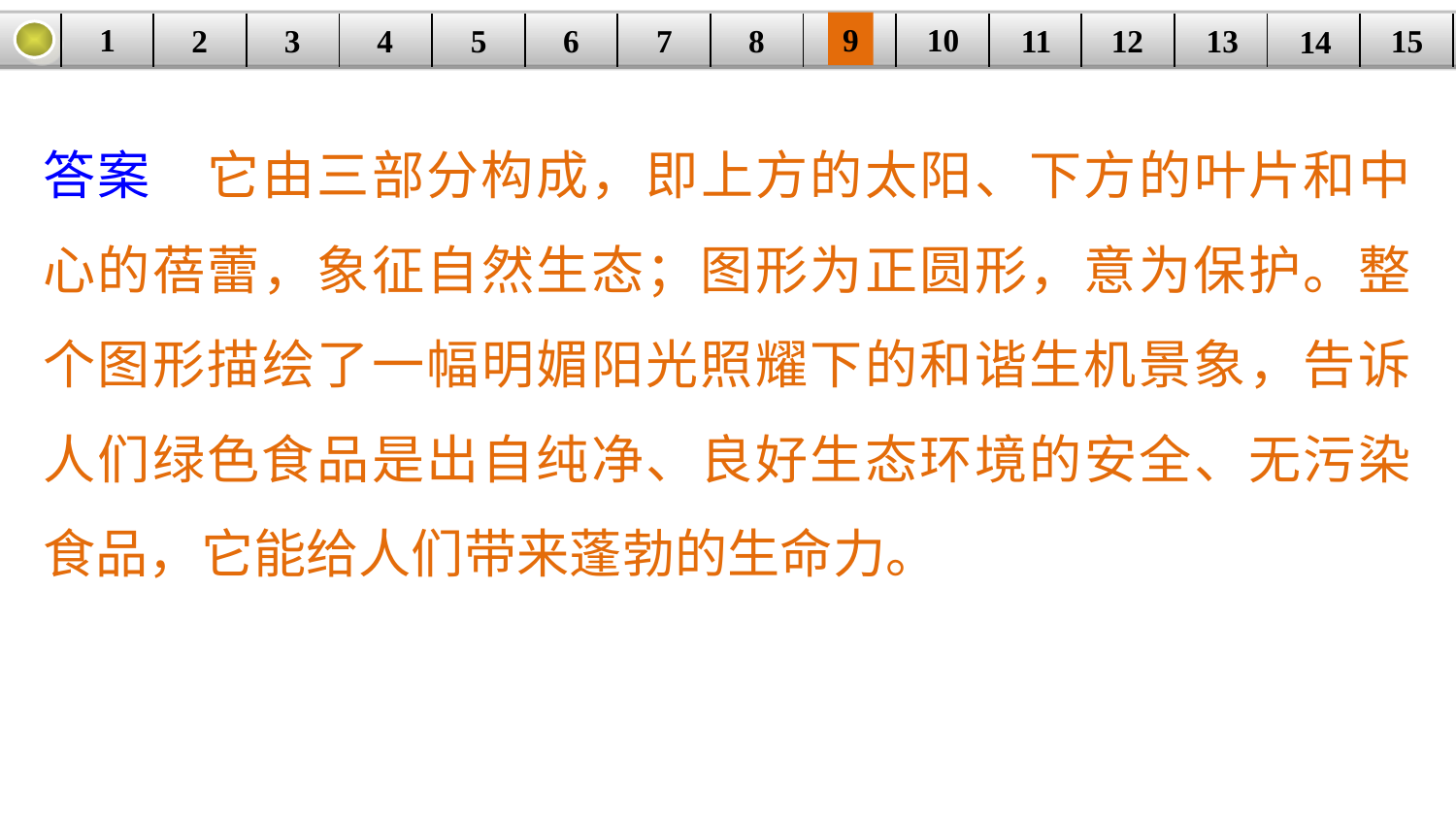

9
10
1
3
4
5
6
8
11
2
12
15
|  |  |  |  |  |  |  |  |  |  |  |  |  |  |  |
| --- | --- | --- | --- | --- | --- | --- | --- | --- | --- | --- | --- | --- | --- | --- |
7
13
14

答案　它由三部分构成，即上方的太阳、下方的叶片和中心的蓓蕾，象征自然生态；图形为正圆形，意为保护。整个图形描绘了一幅明媚阳光照耀下的和谐生机景象，告诉人们绿色食品是出自纯净、良好生态环境的安全、无污染食品，它能给人们带来蓬勃的生命力。